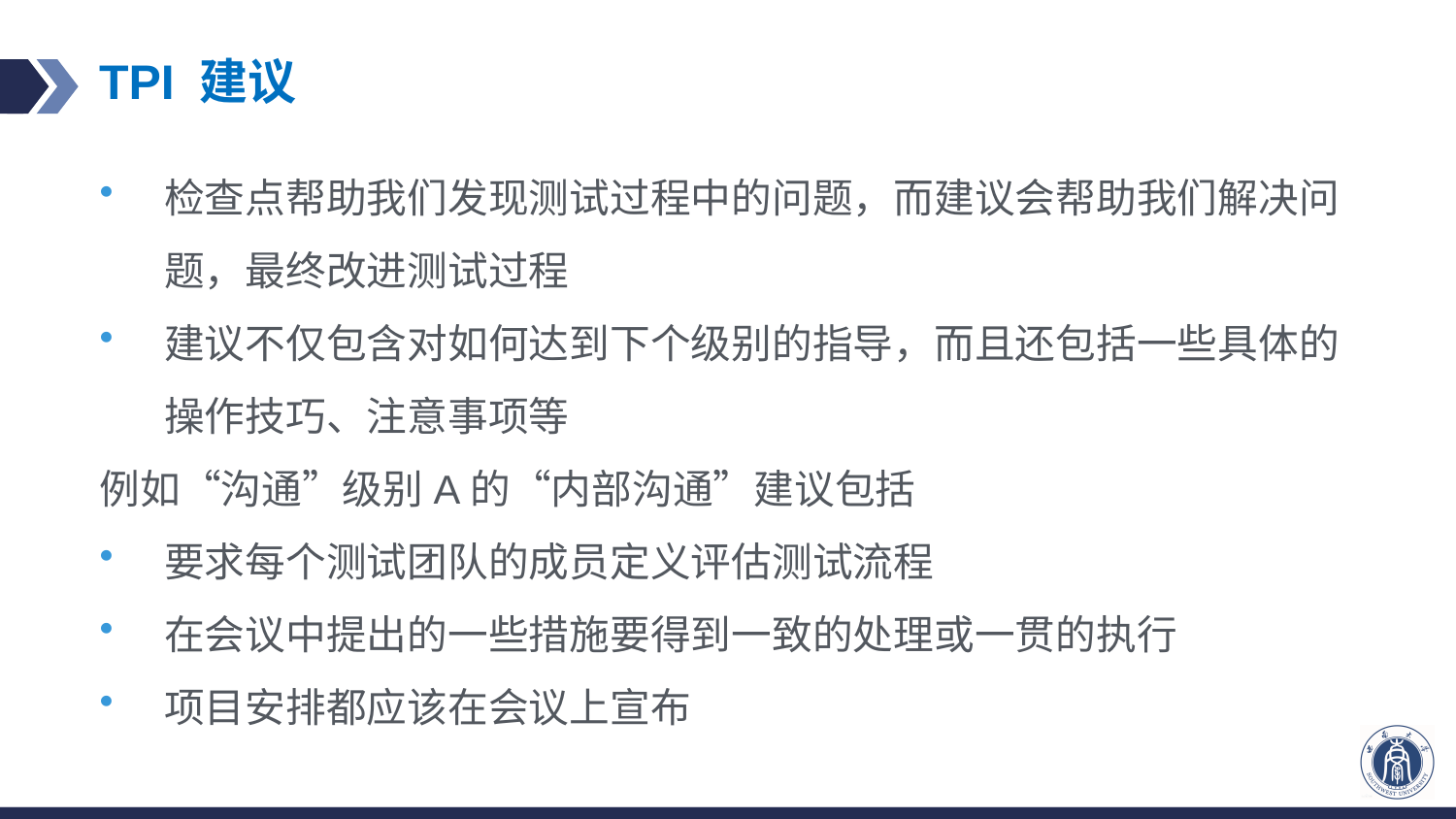

# TPI 建议
检查点帮助我们发现测试过程中的问题，而建议会帮助我们解决问题，最终改进测试过程
建议不仅包含对如何达到下个级别的指导，而且还包括一些具体的操作技巧、注意事项等
例如“沟通”级别A的“内部沟通”建议包括
要求每个测试团队的成员定义评估测试流程
在会议中提出的一些措施要得到一致的处理或一贯的执行
项目安排都应该在会议上宣布